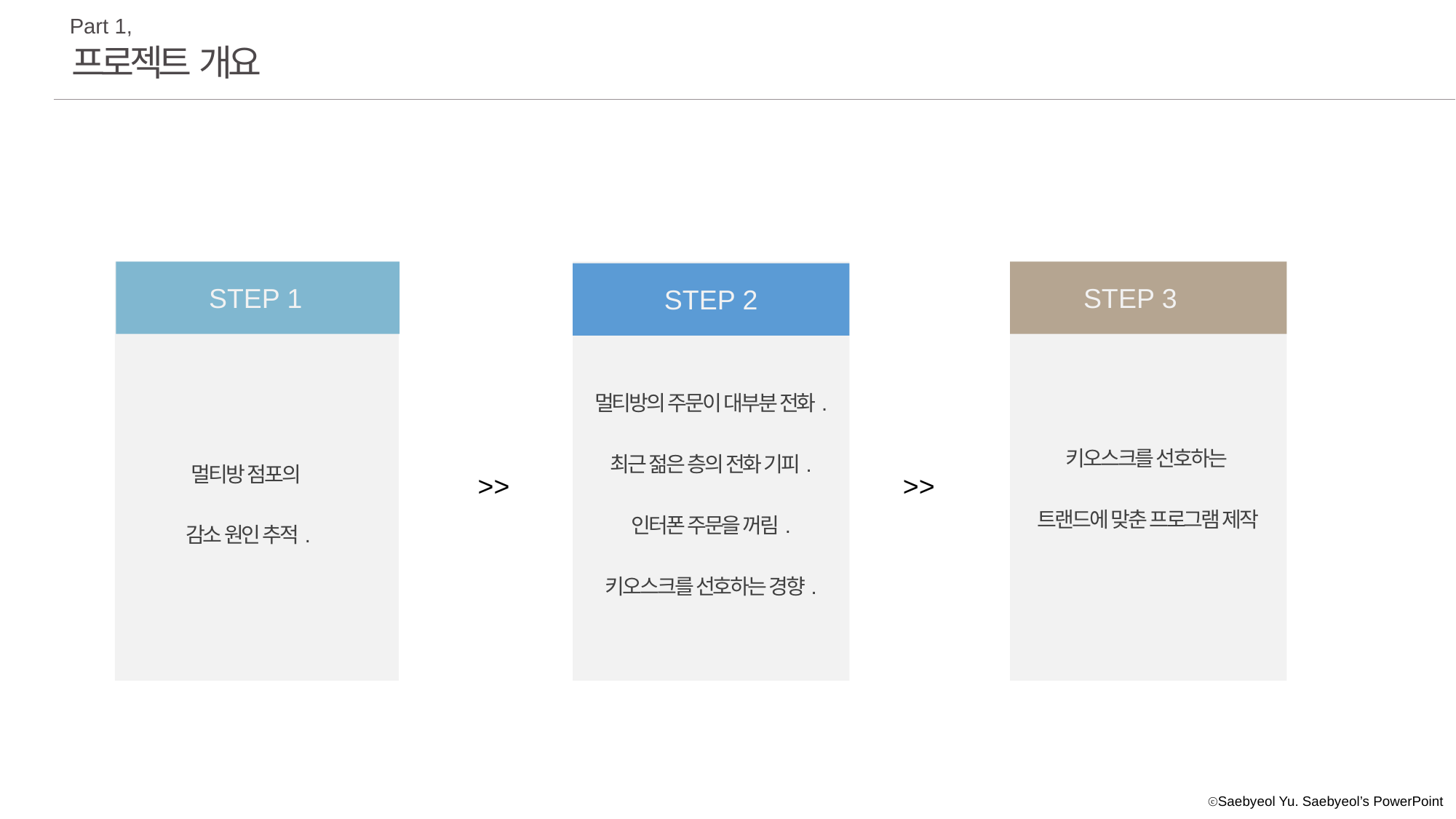

Part 1,
프로젝트  개요

STEP 1
STEP 3
STEP 2
멀티방의 주문이 대부분 전화.

최근 젊은 층의 전화 기피.
인터폰 주문을 꺼림.

키오스크를 선호하는 경향.
키오스크를 선호하는

트랜드에 맞춘 프로그램 제작
멀티방 점포의

감소 원인 추적.
>>
>>